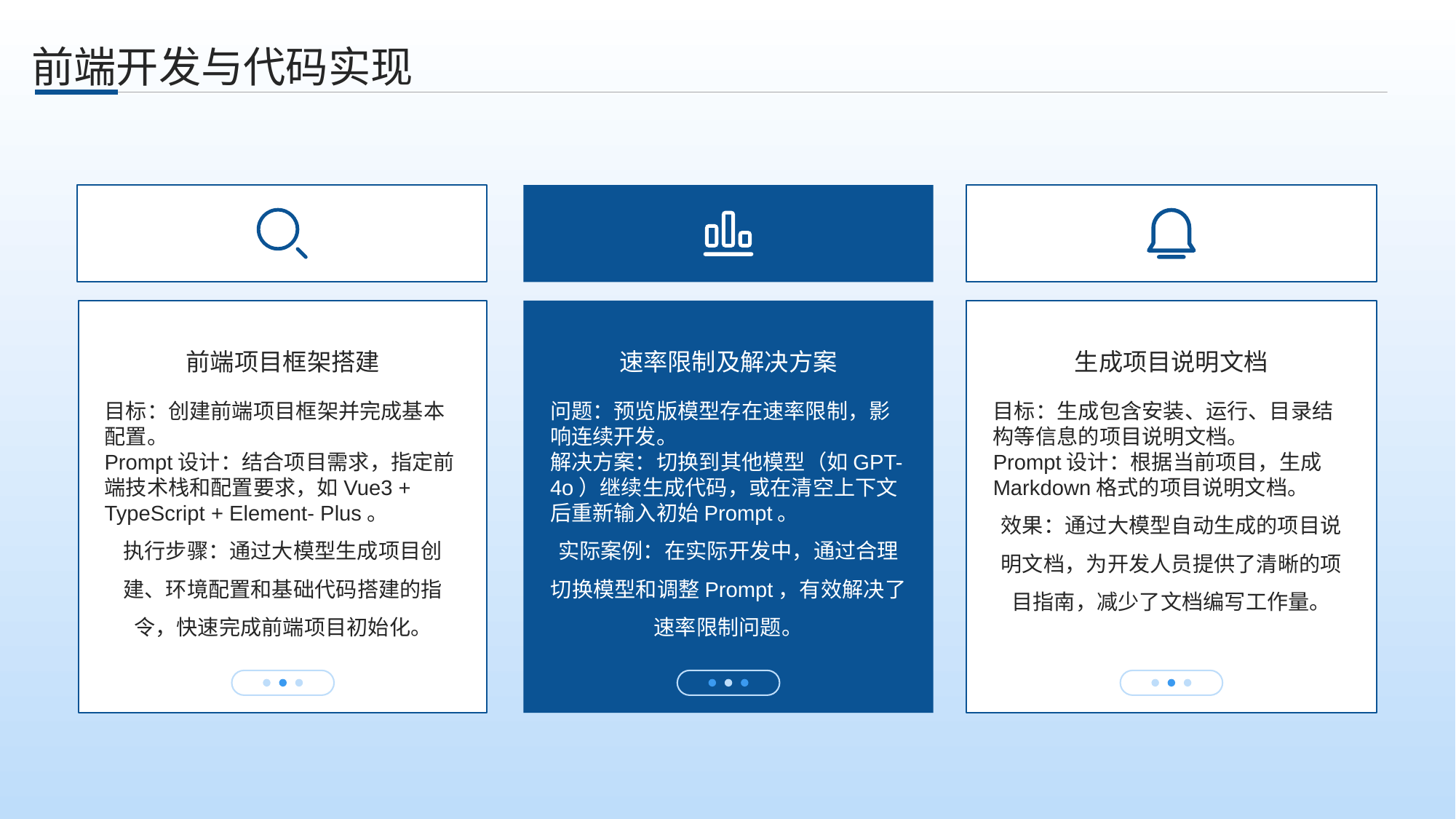

、
前端开发与代码实现

前端项目框架搭建
速率限制及解决方案
生成项目说明文档
目标：创建前端项目框架并完成基本配置。
Prompt设计：结合项目需求，指定前端技术栈和配置要求，如Vue3 + TypeScript + Element- Plus。
执行步骤：通过大模型生成项目创建、环境配置和基础代码搭建的指令，快速完成前端项目初始化。
问题：预览版模型存在速率限制，影响连续开发。
解决方案：切换到其他模型（如GPT- 4o）继续生成代码，或在清空上下文后重新输入初始Prompt。
实际案例：在实际开发中，通过合理切换模型和调整Prompt，有效解决了速率限制问题。
目标：生成包含安装、运行、目录结构等信息的项目说明文档。
Prompt设计：根据当前项目，生成Markdown格式的项目说明文档。
效果：通过大模型自动生成的项目说明文档，为开发人员提供了清晰的项目指南，减少了文档编写工作量。